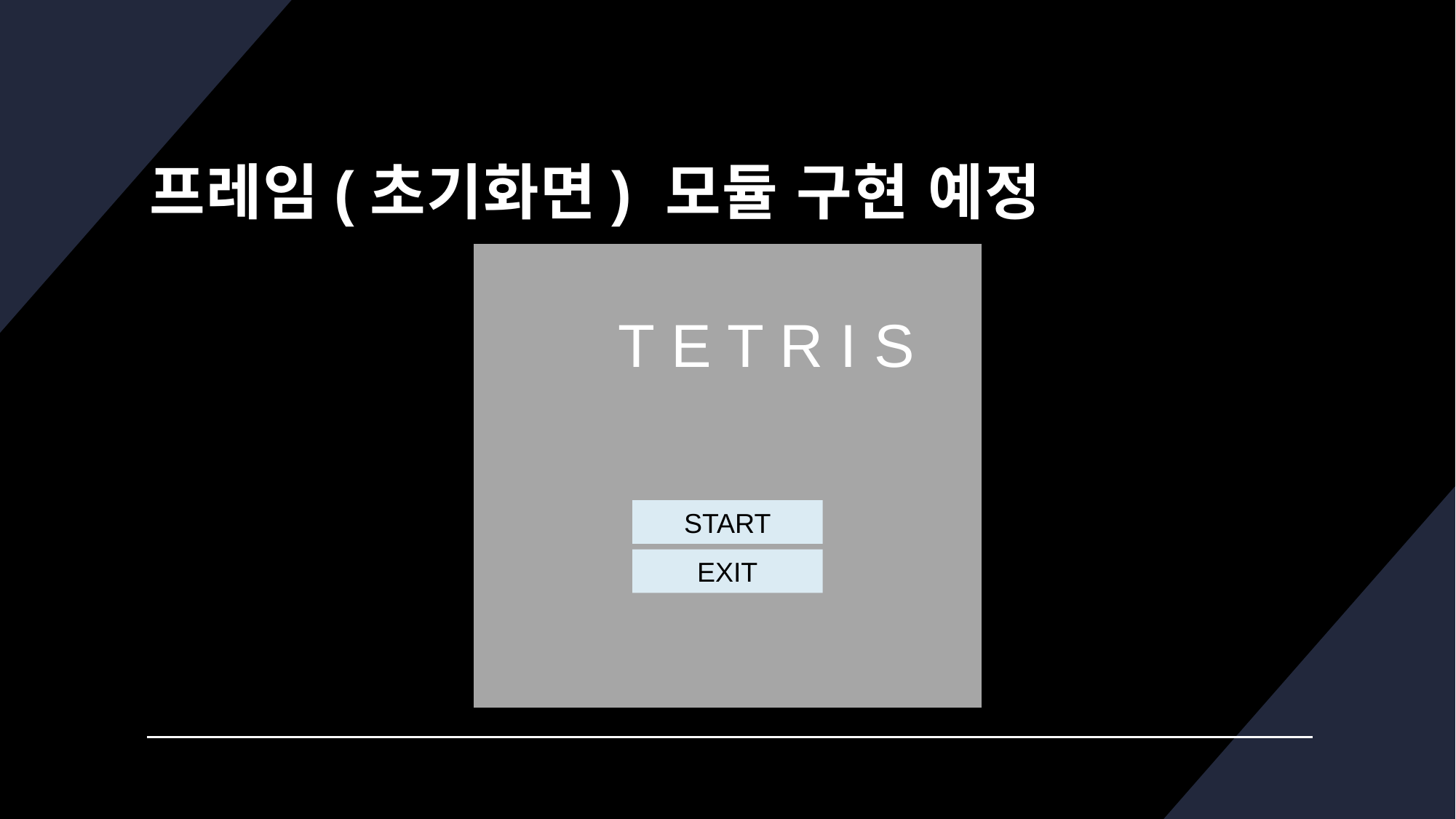

# 프레임(초기화면) 모듈 구현 예정

T E T R I S
START
EXIT